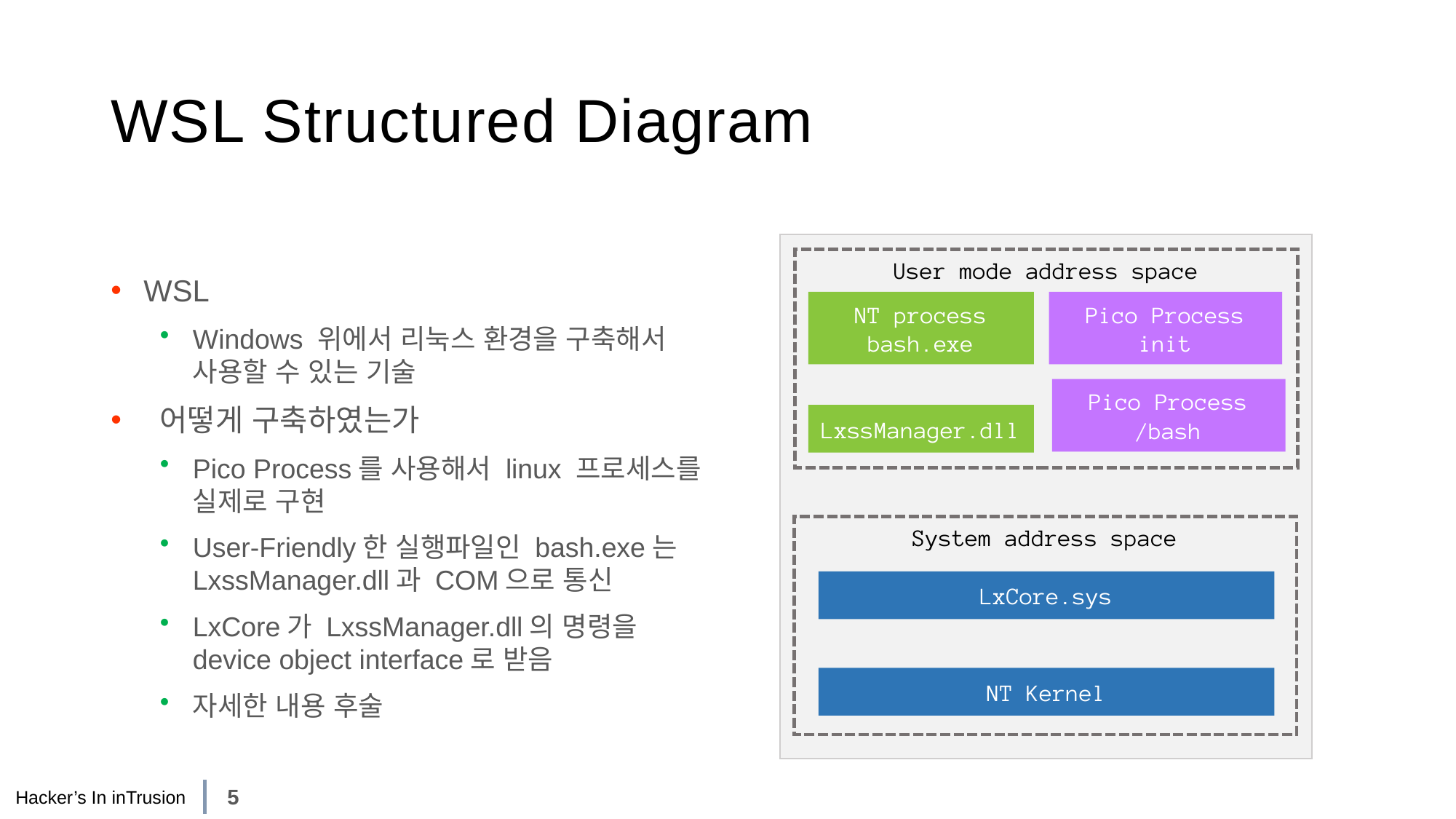

# WSL Structured Diagram

WSL
Windows 위에서 리눅스 환경을 구축해서 사용할 수 있는 기술
 어떻게 구축하였는가
Pico Process를 사용해서 linux 프로세스를 실제로 구현
User-Friendly한 실행파일인 bash.exe는 LxssManager.dll과 COM으로 통신
LxCore가 LxssManager.dll의 명령을 device object interface로 받음
자세한 내용 후술

User mode address space
NT process
bash.exe
Pico Process
init
LxssManager.dll
System address space
LxCore.sys
NT Kernel
Pico Process
/bash